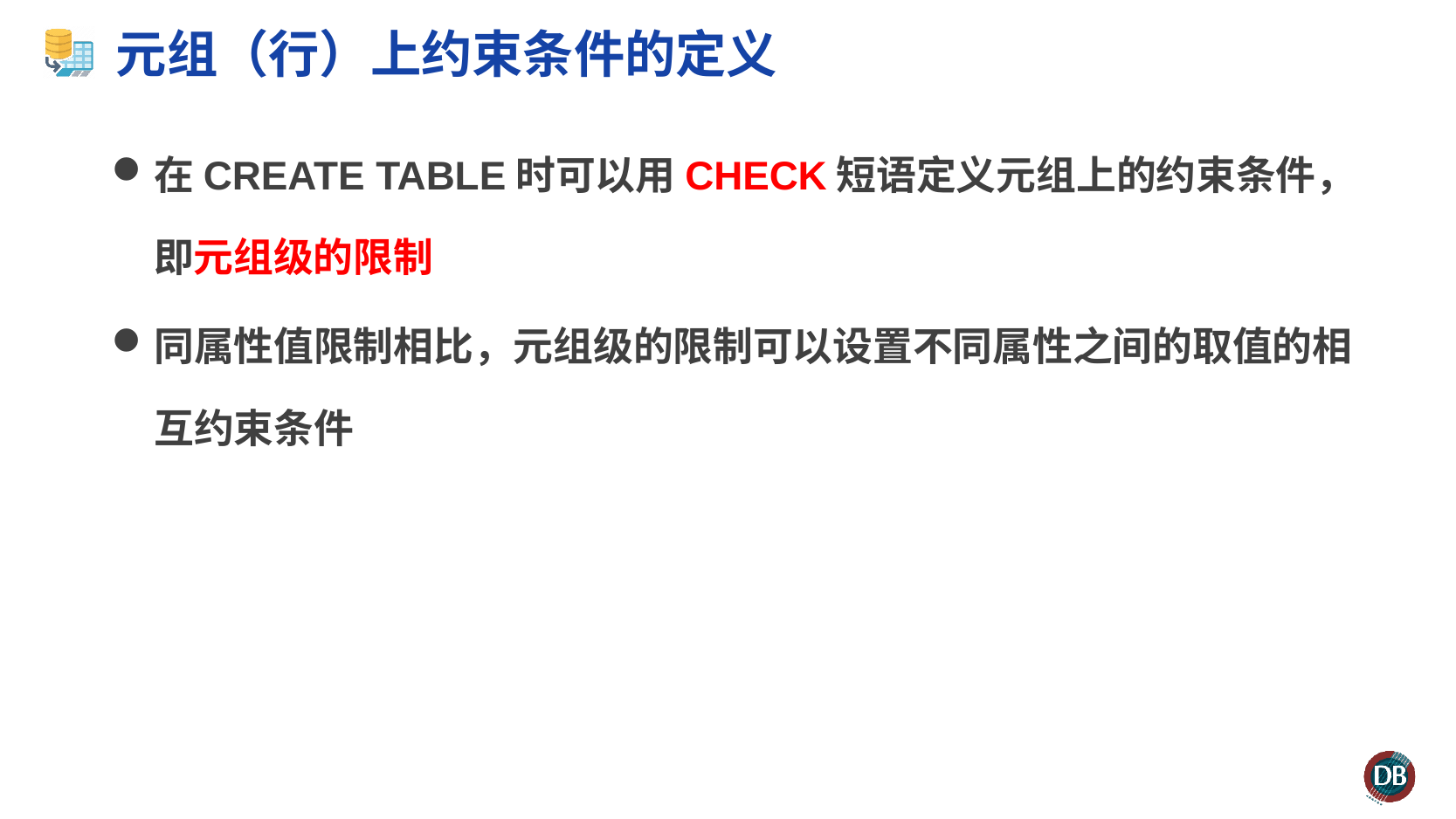

# 元组（行）上约束条件的定义
在CREATE TABLE时可以用CHECK短语定义元组上的约束条件，即元组级的限制
同属性值限制相比，元组级的限制可以设置不同属性之间的取值的相互约束条件